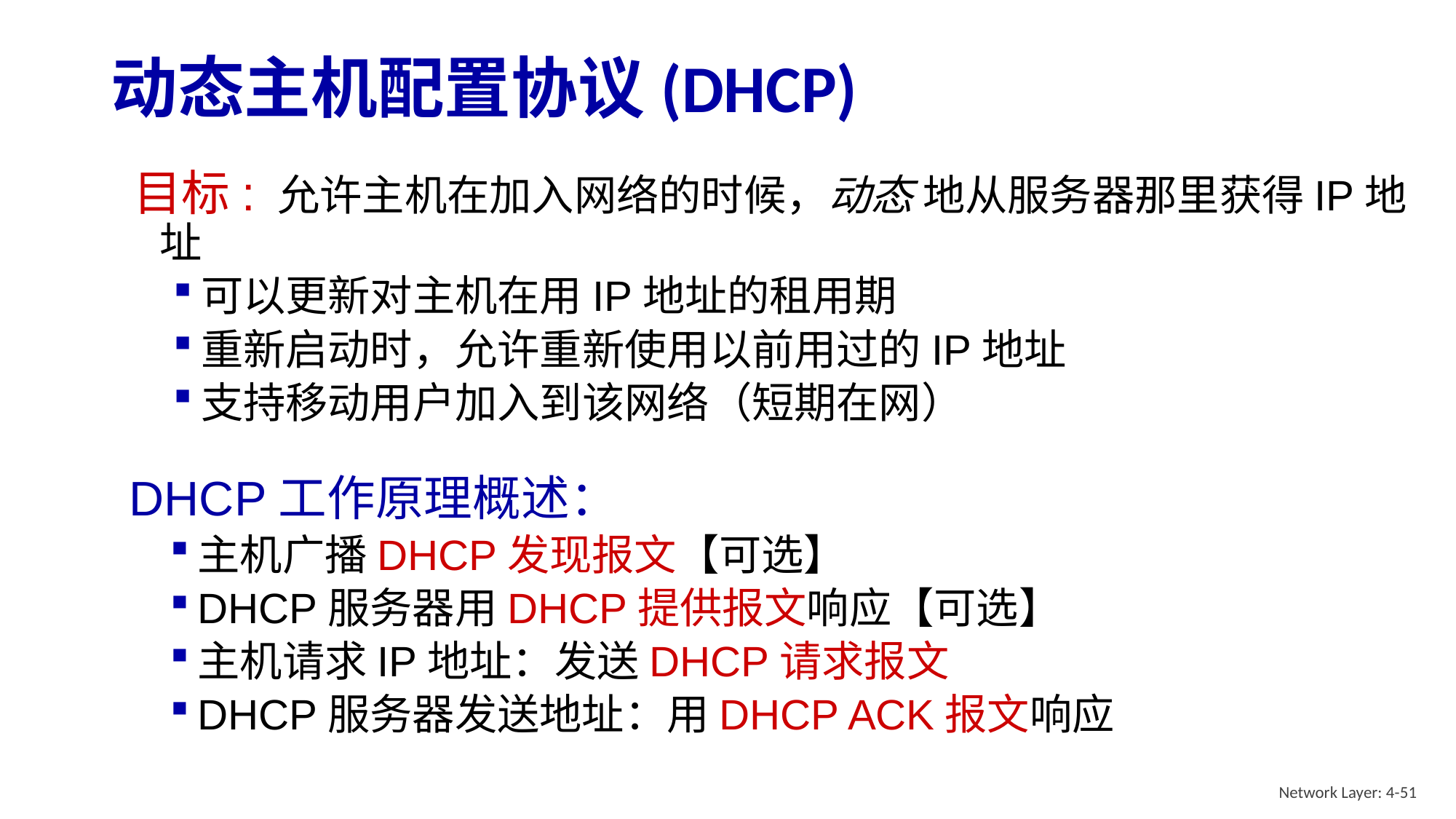

# 动态主机配置协议(DHCP)
目标: 允许主机在加入网络的时候，动态 地从服务器那里获得IP地址
可以更新对主机在用IP地址的租用期
重新启动时，允许重新使用以前用过的IP地址
支持移动用户加入到该网络（短期在网）

DHCP工作原理概述：
主机广播DHCP发现报文【可选】
DHCP服务器用DHCP提供报文响应【可选】
主机请求IP地址：发送DHCP请求报文
DHCP服务器发送地址：用DHCP ACK报文响应

Network Layer: 4-51